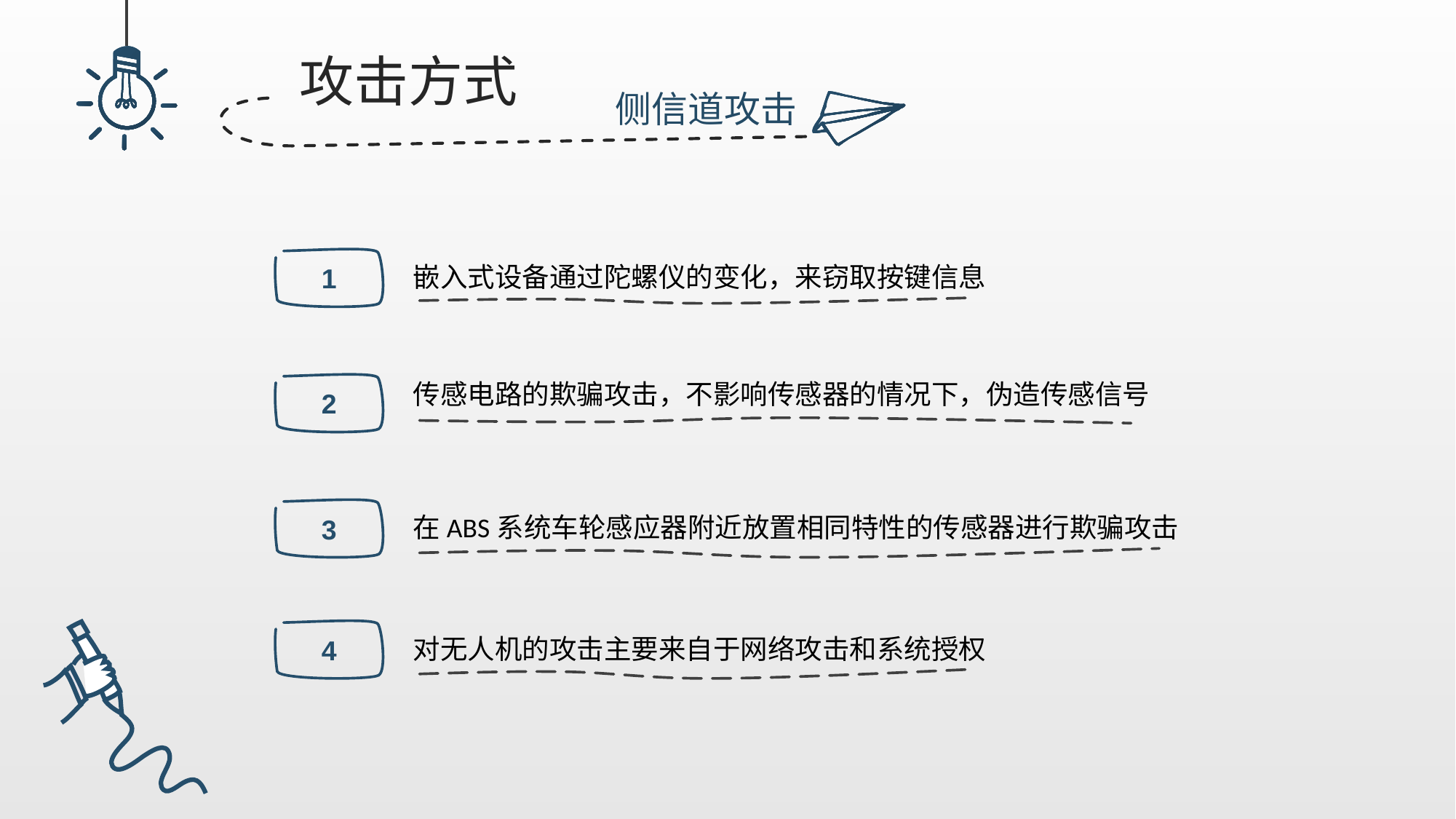

攻击方式
侧信道攻击

嵌入式设备通过陀螺仪的变化，来窃取按键信息
1

传感电路的欺骗攻击，不影响传感器的情况下，伪造传感信号
2

在ABS系统车轮感应器附近放置相同特性的传感器进行欺骗攻击
3

对无人机的攻击主要来自于网络攻击和系统授权
4